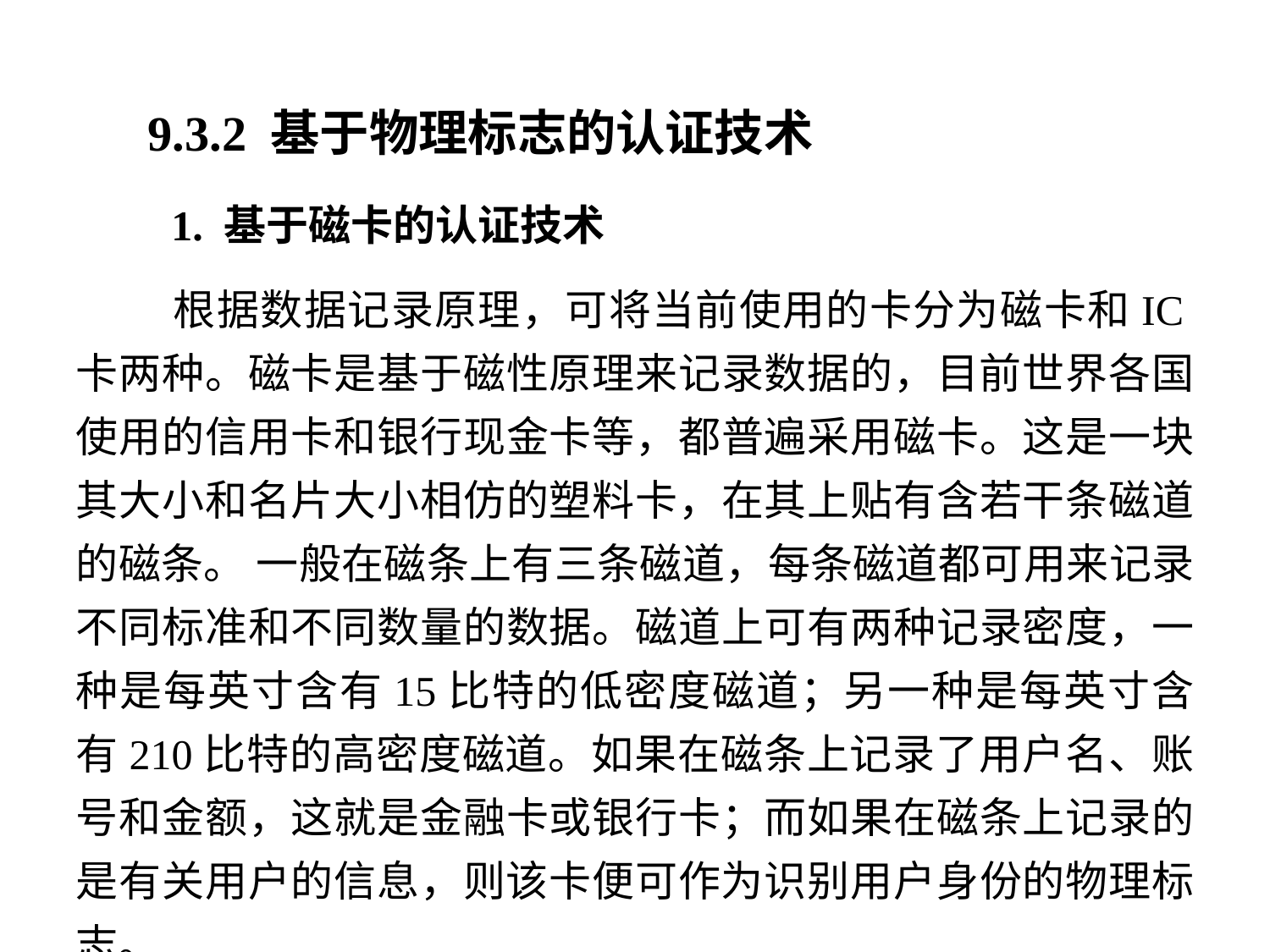

9.3.2 基于物理标志的认证技术
         1. 基于磁卡的认证技术
        根据数据记录原理，可将当前使用的卡分为磁卡和IC卡两种。磁卡是基于磁性原理来记录数据的，目前世界各国使用的信用卡和银行现金卡等，都普遍采用磁卡。这是一块其大小和名片大小相仿的塑料卡，在其上贴有含若干条磁道的磁条。 一般在磁条上有三条磁道，每条磁道都可用来记录不同标准和不同数量的数据。磁道上可有两种记录密度，一种是每英寸含有15比特的低密度磁道；另一种是每英寸含有210比特的高密度磁道。如果在磁条上记录了用户名、账号和金额，这就是金融卡或银行卡；而如果在磁条上记录的是有关用户的信息，则该卡便可作为识别用户身份的物理标志。